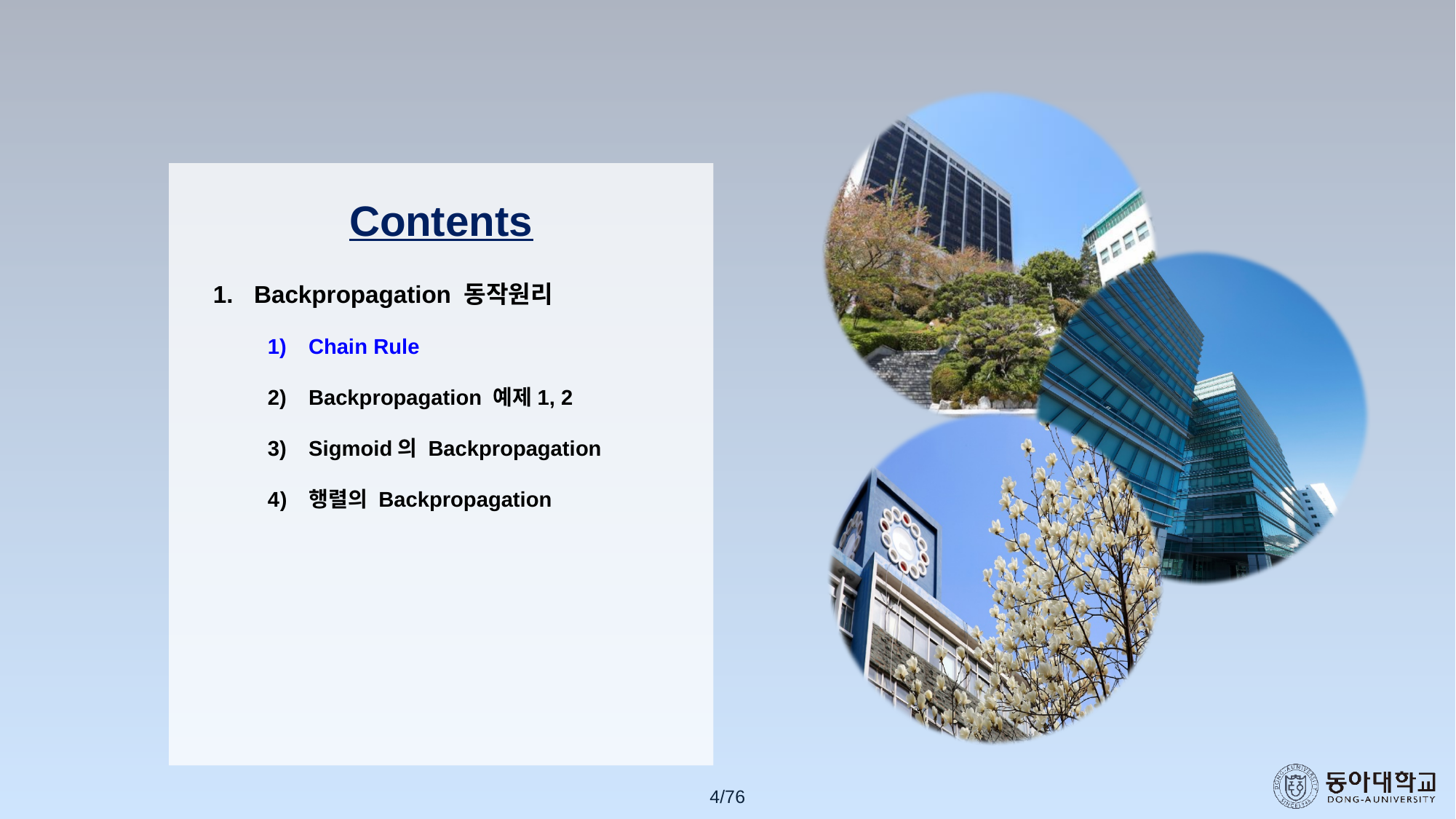

Backpropagation 동작원리
Chain Rule
Backpropagation 예제1, 2
Sigmoid의 Backpropagation
행렬의 Backpropagation